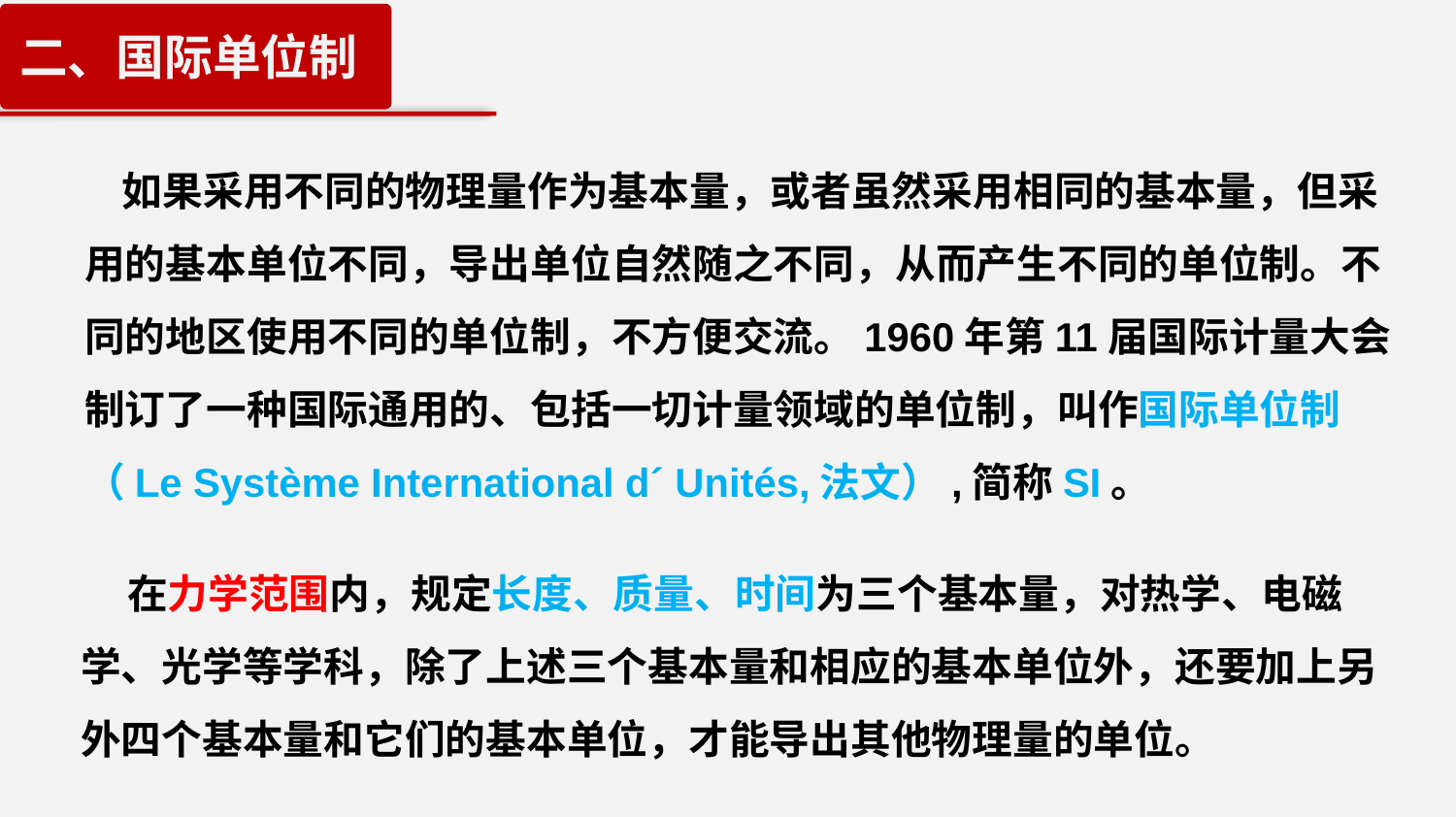

二、国际单位制
   如果采用不同的物理量作为基本量，或者虽然采用相同的基本量，但采用的基本单位不同，导出单位自然随之不同，从而产生不同的单位制。不同的地区使用不同的单位制，不方便交流。1960年第11届国际计量大会制订了一种国际通用的、包括一切计量领域的单位制，叫作国际单位制（Le Système International d´ Unités,法文）,简称SI。
    在力学范围内，规定长度、质量、时间为三个基本量，对热学、电磁学、光学等学科，除了上述三个基本量和相应的基本单位外，还要加上另外四个基本量和它们的基本单位，才能导出其他物理量的单位。